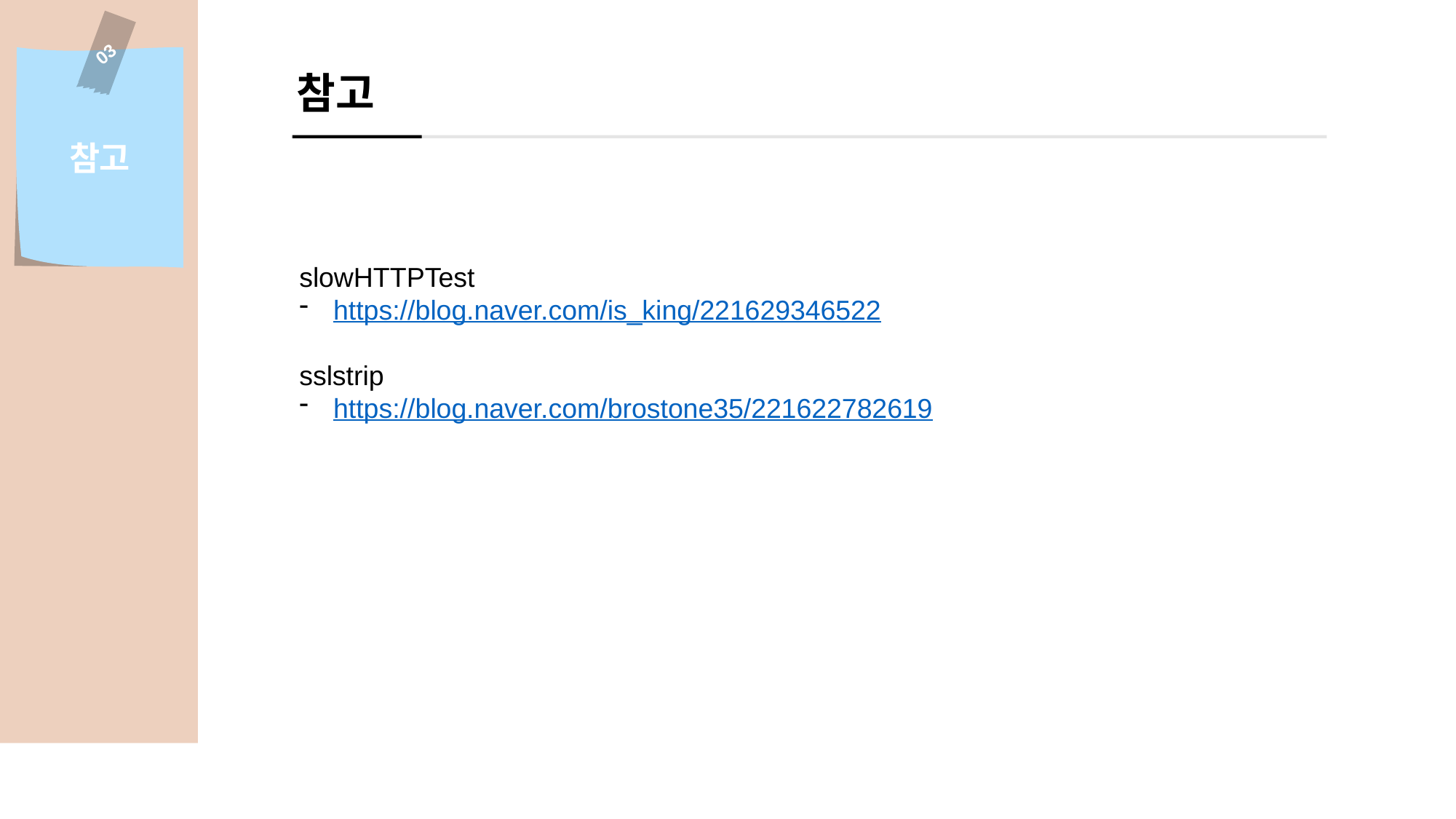

03
참고

참고

slowHTTPTest
https://blog.naver.com/is_king/221629346522

sslstrip
https://blog.naver.com/brostone35/221622782619